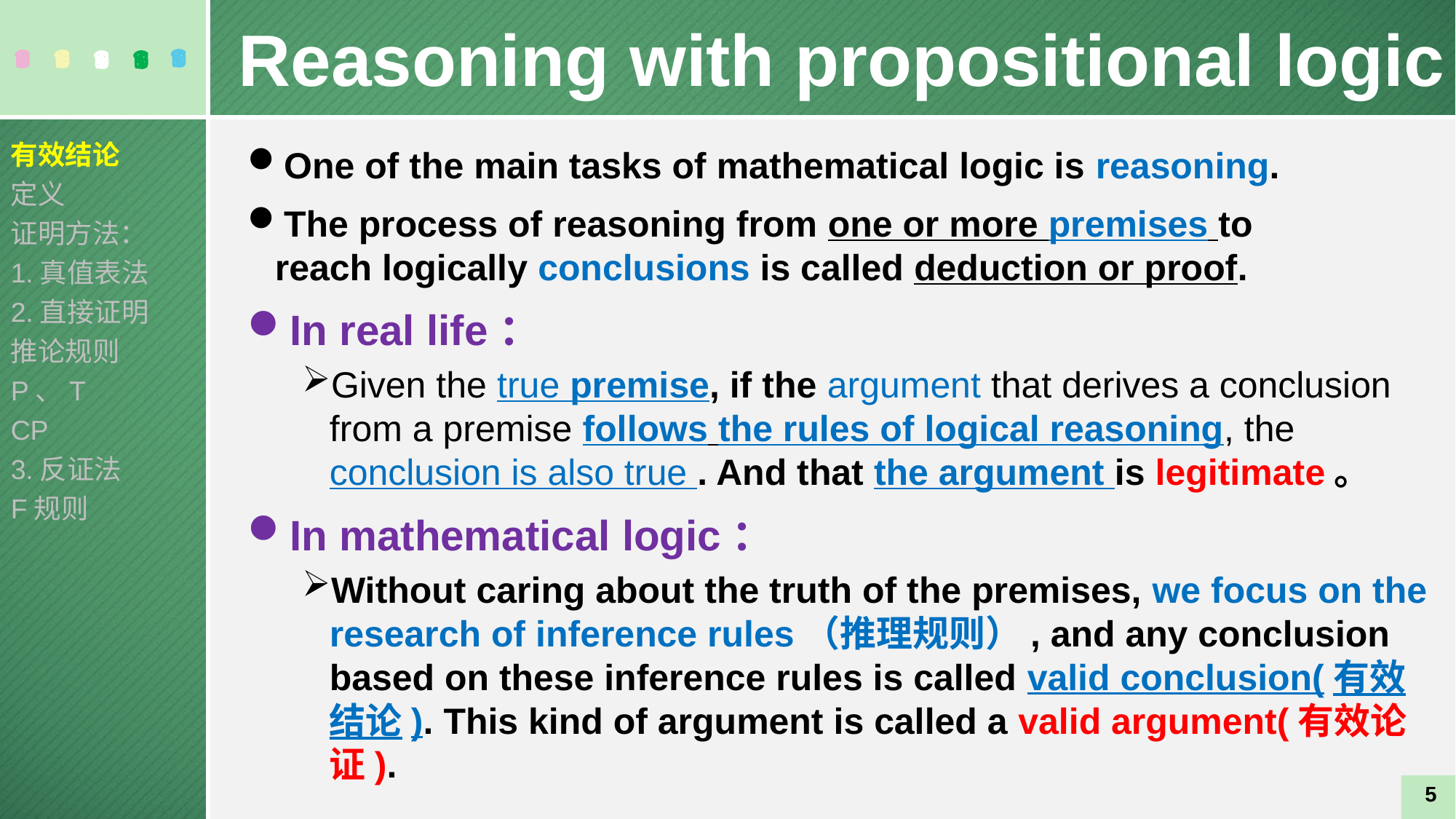

Reasoning with propositional logic

有效结论
定义
证明方法：
1.真值表法
2.直接证明
推论规则
P、T
CP
3.反证法
F规则

One of the main tasks of mathematical logic is reasoning.
The process of reasoning from one or more premises to  reach logically conclusions is called deduction or proof.
In real life：
Given the true premise, if the argument that derives a conclusion from a premise follows the rules of logical reasoning, the conclusion is also true . And that the argument is legitimate。
In mathematical logic：
Without caring about the truth of the premises, we focus on the research of inference rules（推理规则）, and any conclusion based on these inference rules is called valid conclusion(有效结论). This kind of argument is called a valid argument(有效论证).